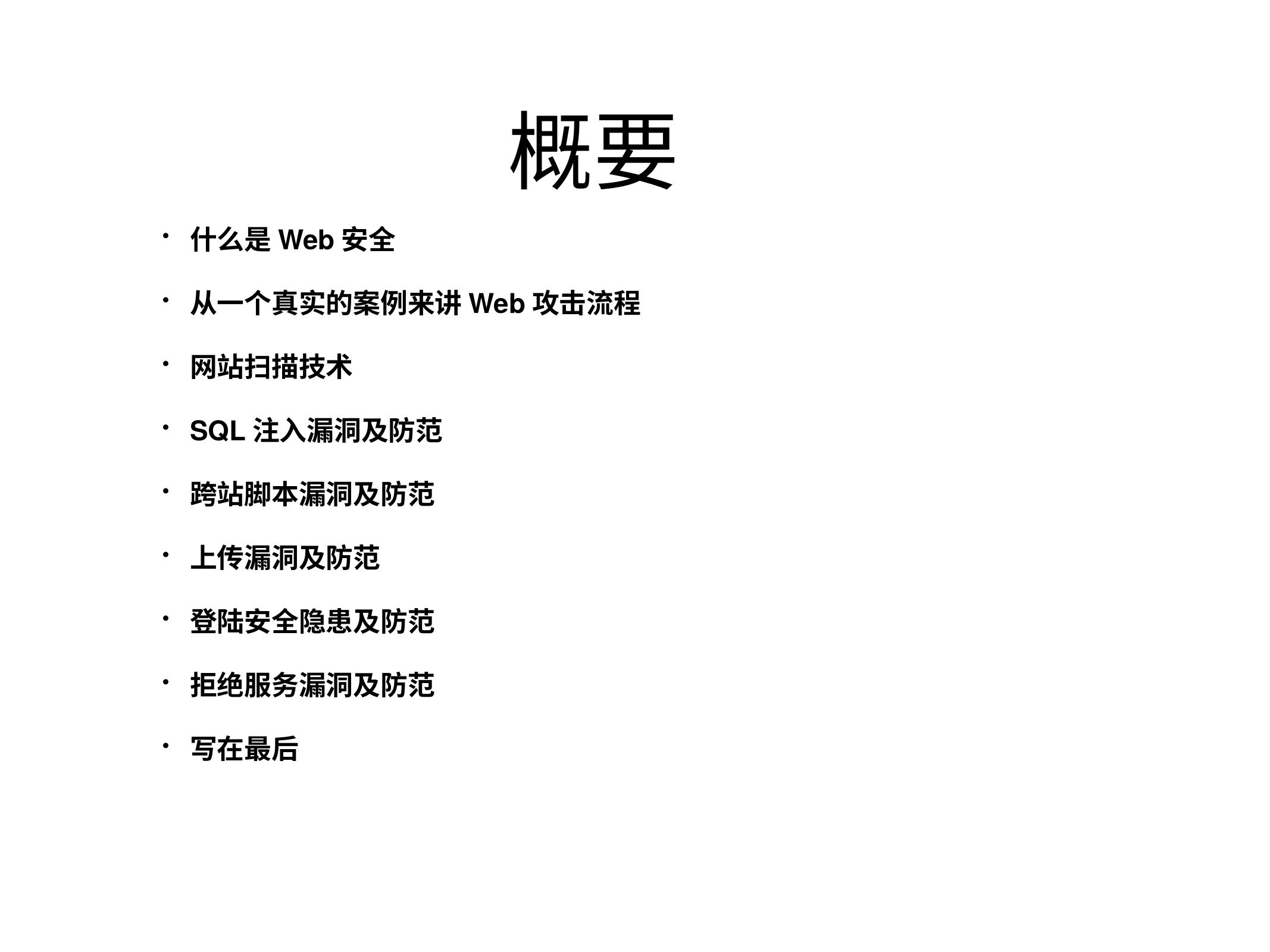

# 概要
什么是Web安全
从一个真实的案例来讲Web攻击流程
网站扫描技术
SQL注入漏洞及防范
跨站脚本漏洞及防范
上传漏洞及防范
登陆安全隐患及防范
拒绝服务漏洞及防范
写在最后